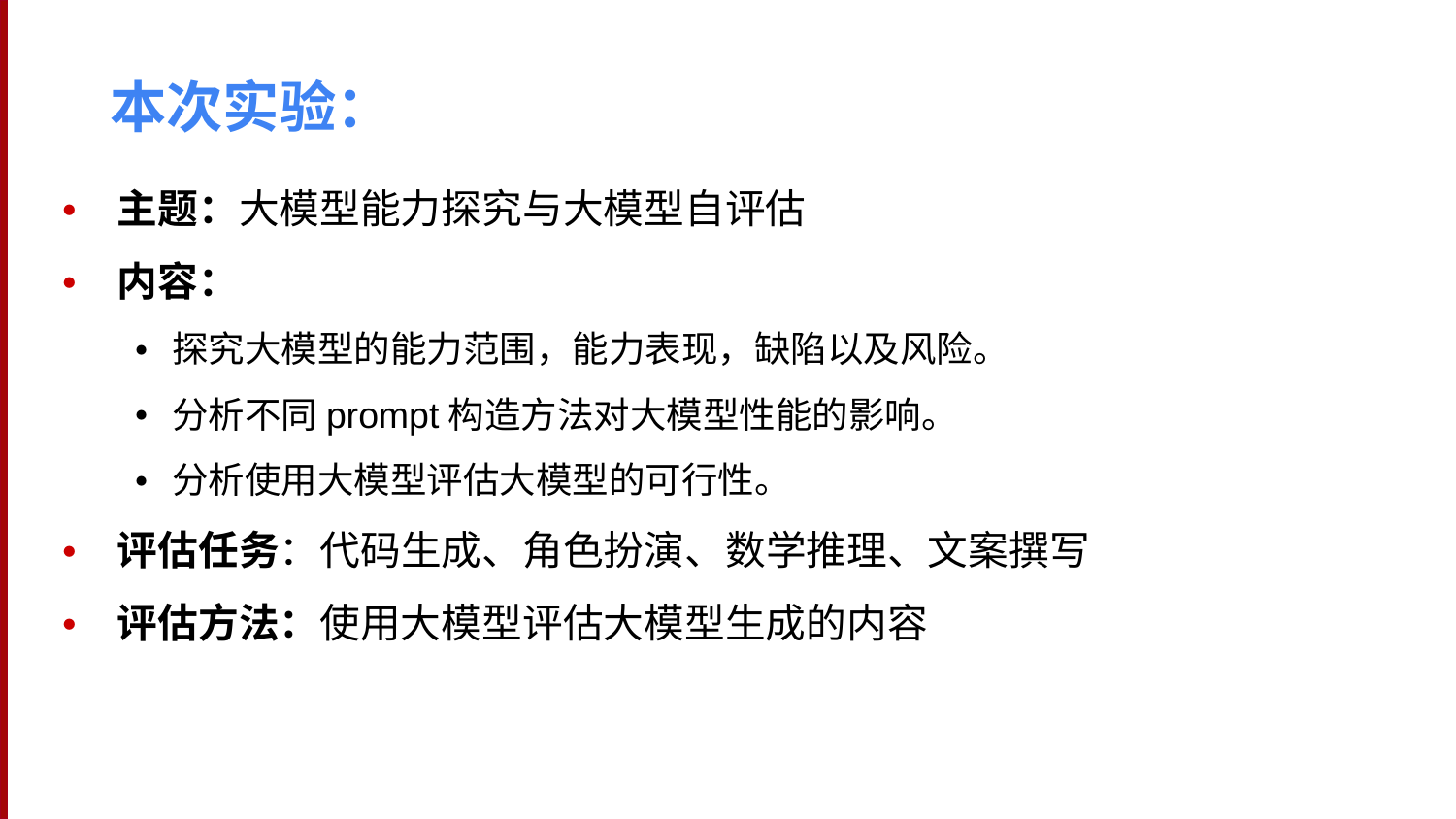

# 本次实验：
主题：大模型能力探究与大模型自评估
内容：
探究大模型的能力范围，能力表现，缺陷以及风险。
分析不同prompt构造方法对大模型性能的影响。
分析使用大模型评估大模型的可行性。
评估任务：代码生成、角色扮演、数学推理、文案撰写
评估方法：使用大模型评估大模型生成的内容